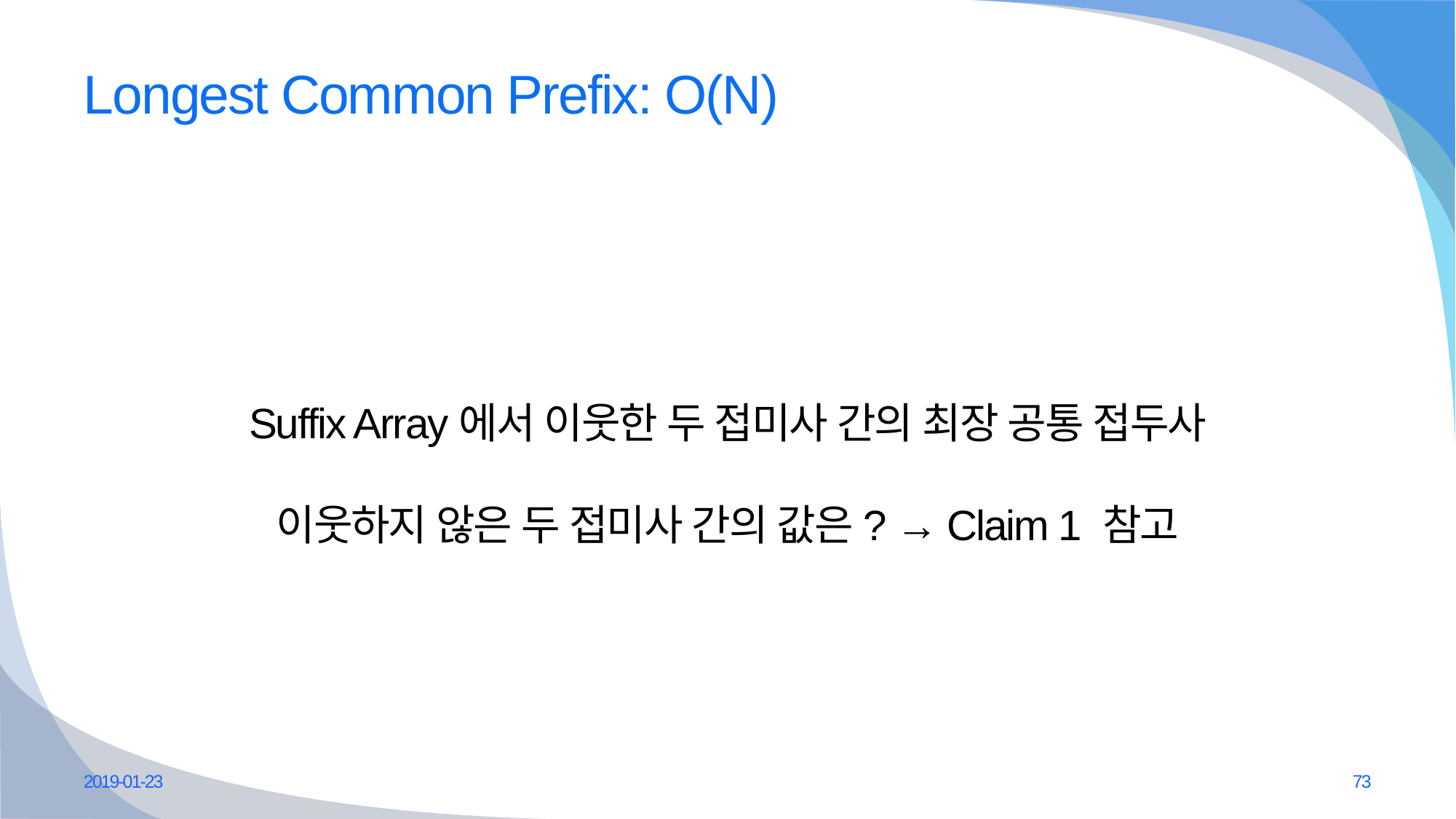

# Longest Common Prefix: O(N)

Suffix Array에서 이웃한 두 접미사 간의 최장 공통 접두사
이웃하지 않은 두 접미사 간의 값은? → Claim 1 참고
2019-01-23
73